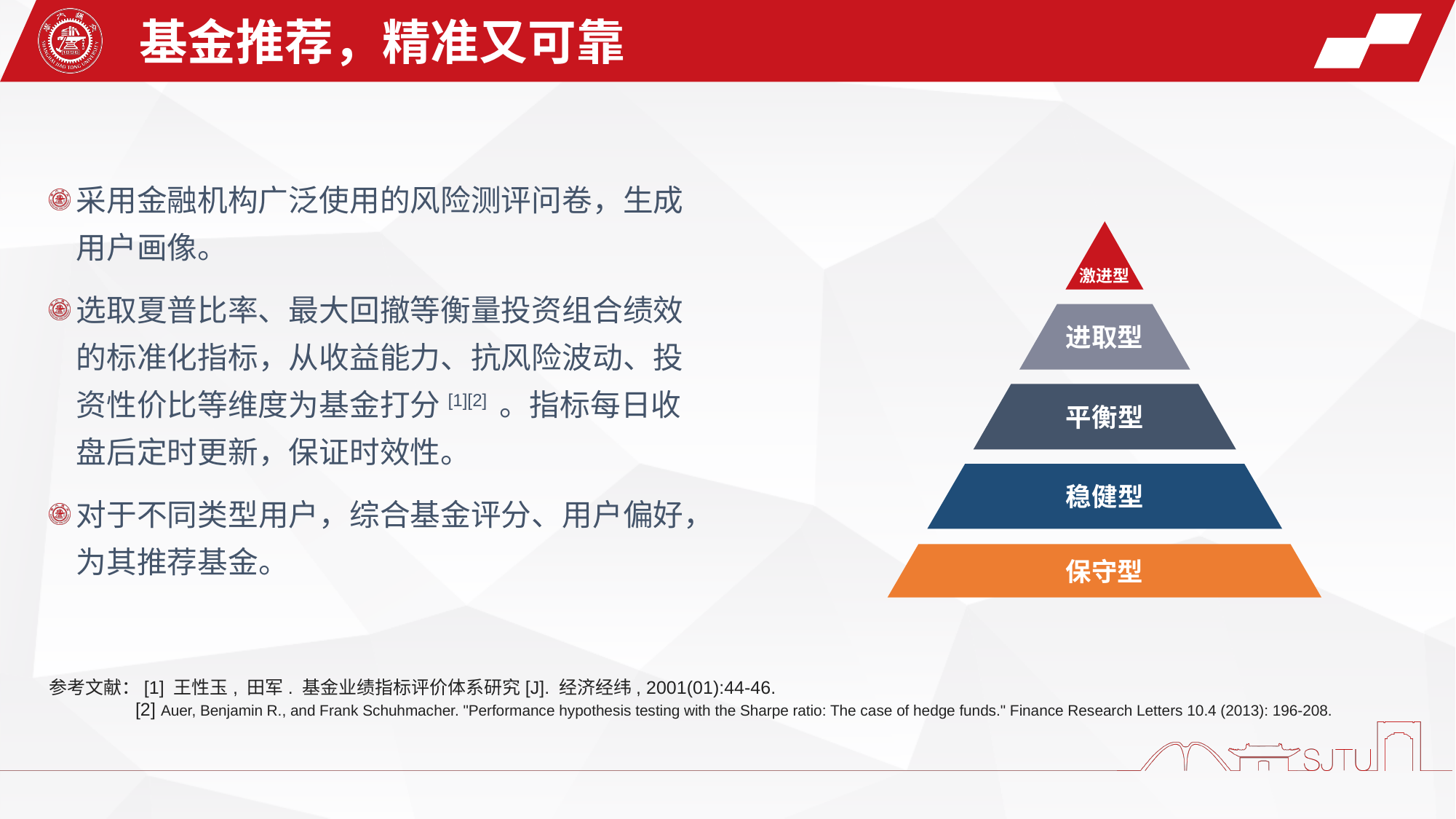

基金推荐，精准又可靠
采用金融机构广泛使用的风险测评问卷，生成用户画像。
选取夏普比率、最大回撤等衡量投资组合绩效的标准化指标，从收益能力、抗风险波动、投资性价比等维度为基金打分[1][2] 。指标每日收盘后定时更新，保证时效性。
对于不同类型用户，综合基金评分、用户偏好，为其推荐基金。

激进型
进取型
平衡型
稳健型
保守型
参考文献：[1] 王性玉, 田军. 基金业绩指标评价体系研究[J]. 经济经纬, 2001(01):44-46.
                 [2] Auer, Benjamin R., and Frank Schuhmacher. "Performance hypothesis testing with the Sharpe ratio: The case of hedge funds." Finance Research Letters 10.4 (2013): 196-208.